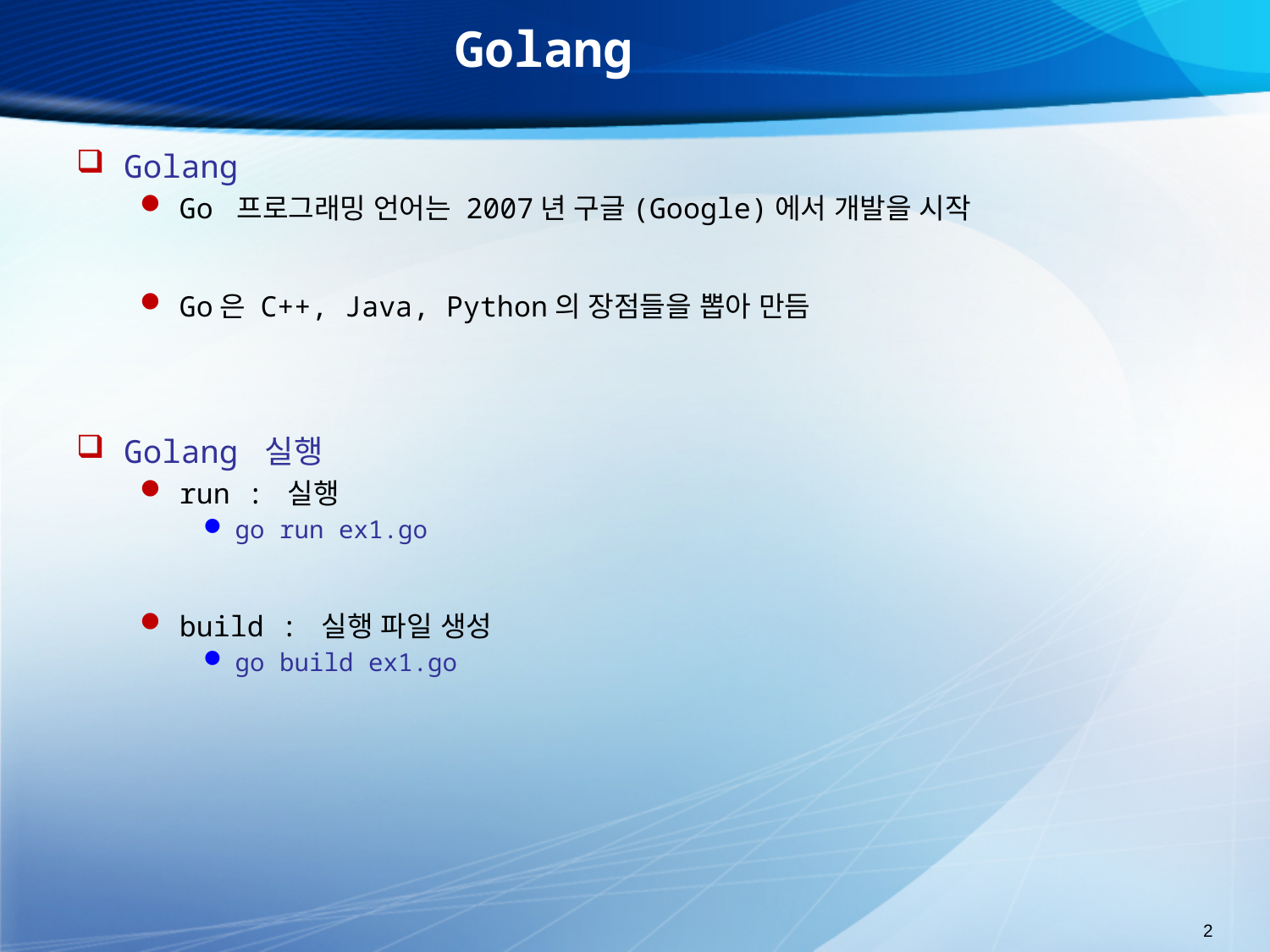

# Golang
Golang
Go 프로그래밍 언어는 2007년 구글(Google)에서 개발을 시작

Go은 C++, Java, Python의 장점들을 뽑아 만듬

Golang 실행
run : 실행
go run ex1.go

build : 실행 파일 생성
go build ex1.go